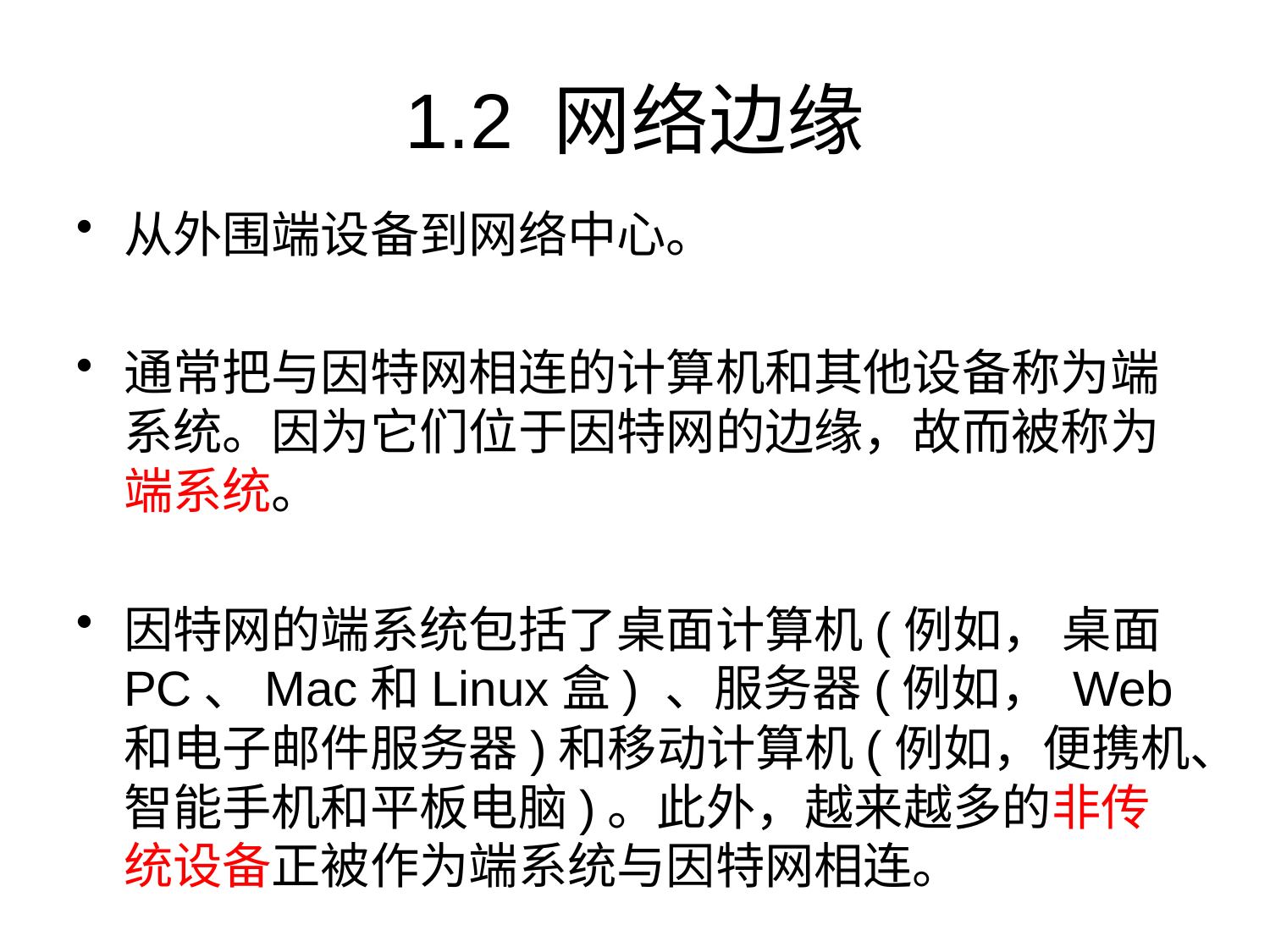

# 1.2 网络边缘
从外围端设备到网络中心。

通常把与因特网相连的计算机和其他设备称为端系统。因为它们位于因特网的边缘，故而被称为端系统。

因特网的端系统包括了桌面计算机(例如， 桌面PC、Mac和Linux盒) 、服务器(例如， Web和电子邮件服务器)和移动计算机(例如，便携机、智能手机和平板电脑)。此外，越来越多的非传统设备正被作为端系统与因特网相连。